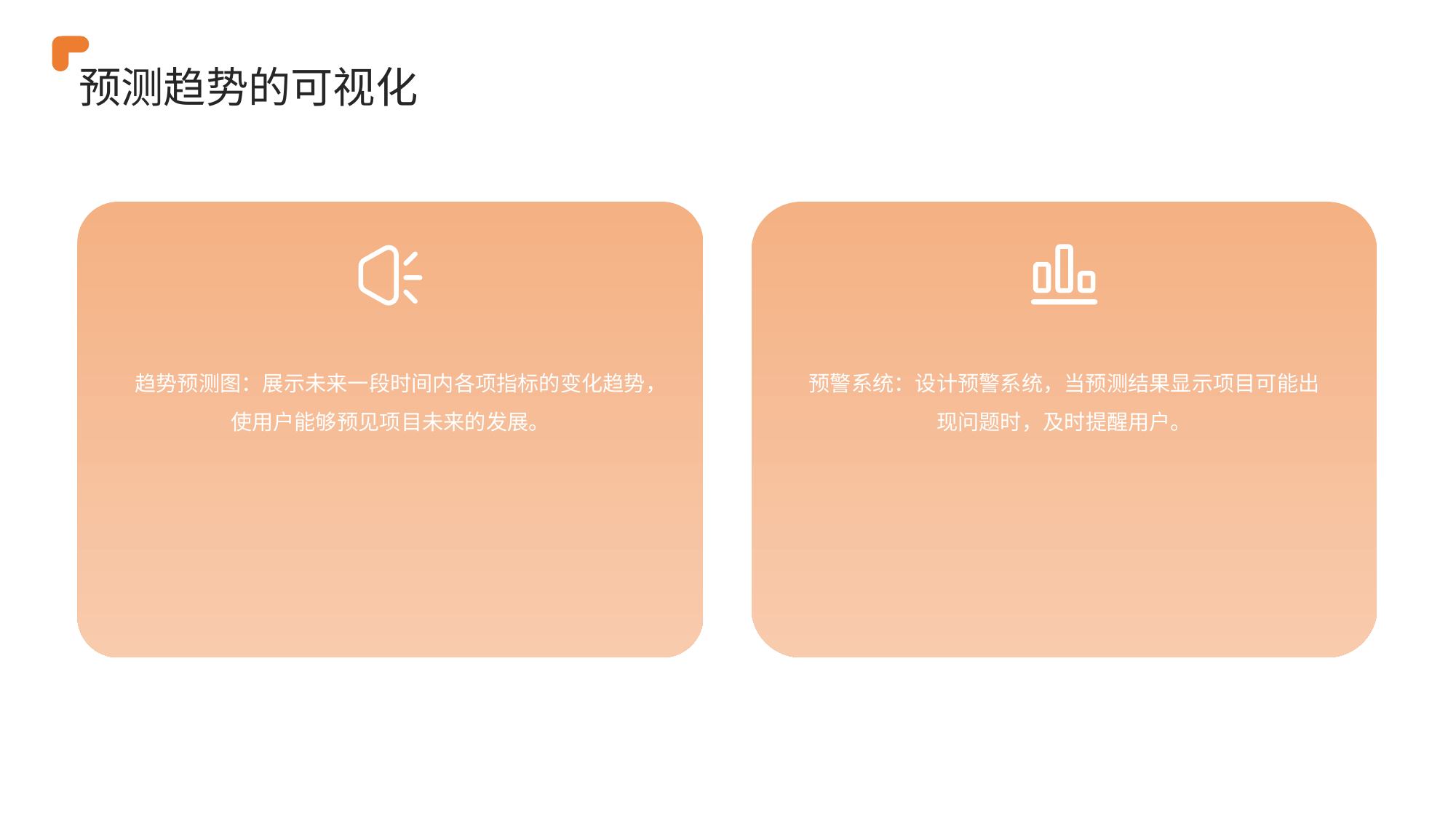

预测趋势的可视化

趋势预测图：展示未来一段时间内各项指标的变化趋势，使用户能够预见项目未来的发展。
预警系统：设计预警系统，当预测结果显示项目可能出现问题时，及时提醒用户。